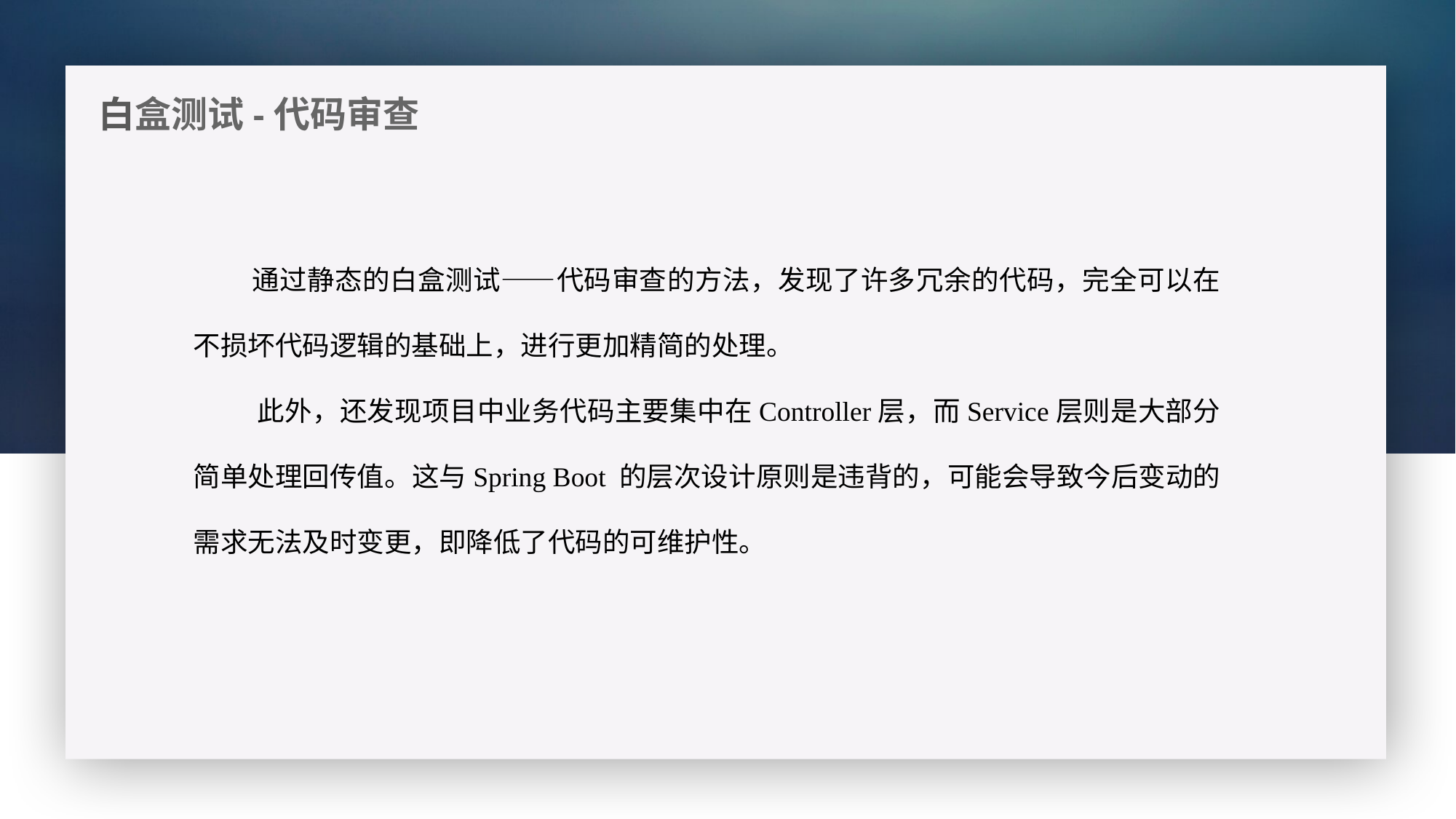

白盒测试-代码审查
   通过静态的白盒测试——代码审查的方法，发现了许多冗余的代码，完全可以在不损坏代码逻辑的基础上，进行更加精简的处理。
    此外，还发现项目中业务代码主要集中在Controller层，而Service层则是大部分简单处理回传值。这与Spring Boot 的层次设计原则是违背的，可能会导致今后变动的需求无法及时变更，即降低了代码的可维护性。